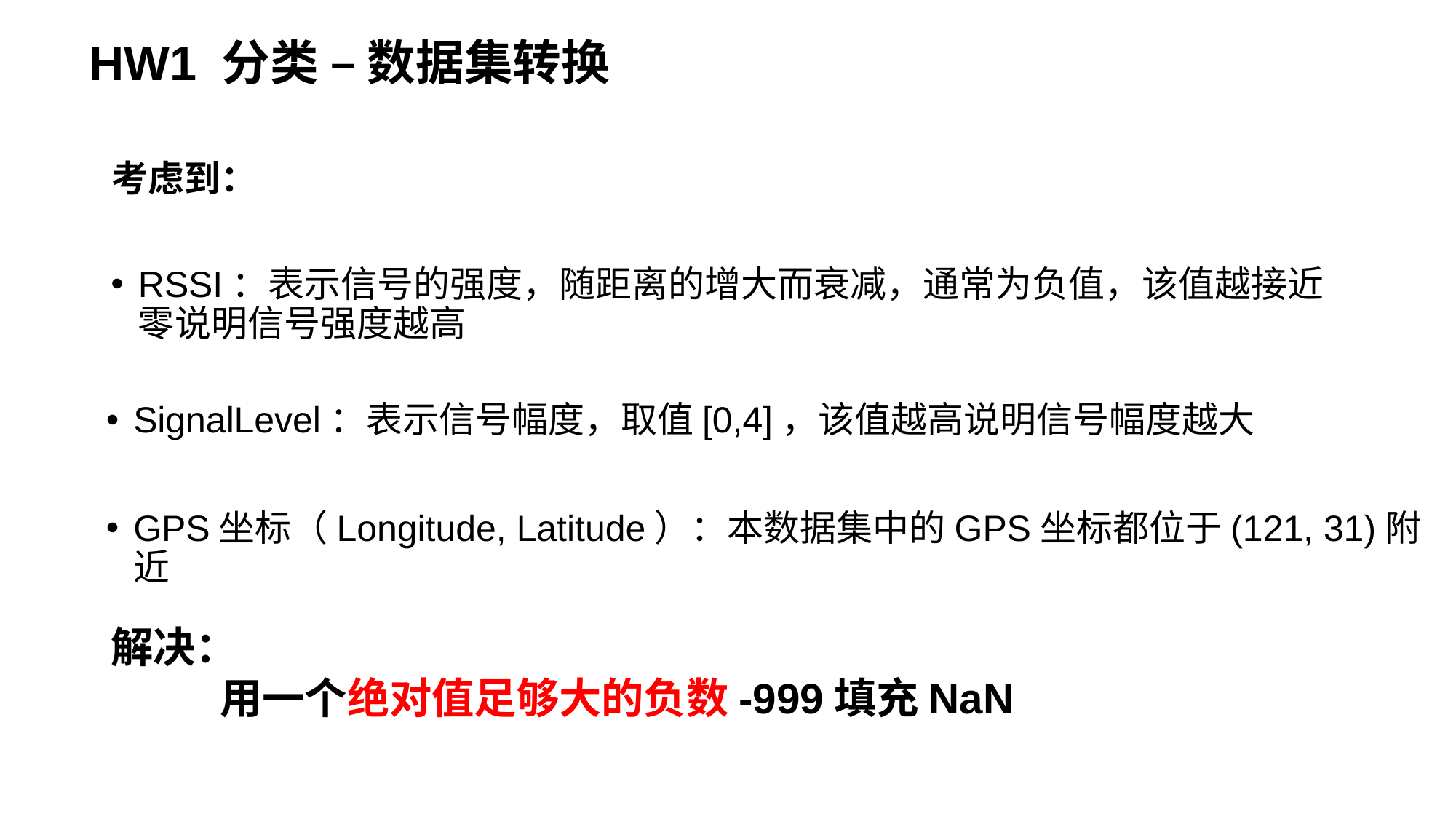

# HW1 分类 – 数据集转换
考虑到：
RSSI：表示信号的强度，随距离的增大而衰减，通常为负值，该值越接近零说明信号强度越高
SignalLevel：表示信号幅度，取值[0,4]，该值越高说明信号幅度越大
GPS坐标（Longitude, Latitude）：本数据集中的GPS坐标都位于(121, 31)附近
解决：
	用一个绝对值足够大的负数-999填充NaN